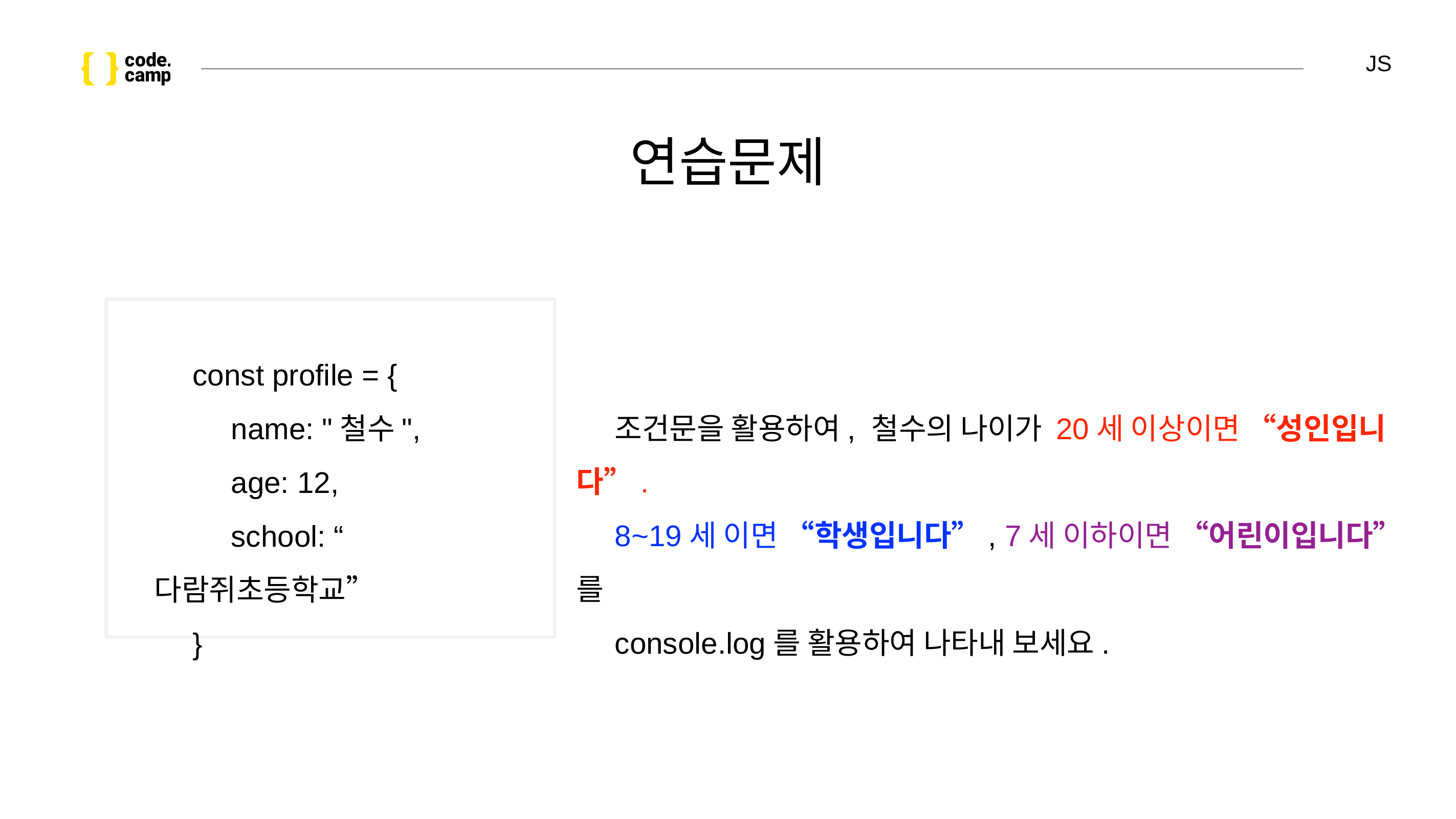

# JS

연습문제

const profile = {
name: "철수",
age: 12,
school: “다람쥐초등학교”
}
조건문을 활용하여, 철수의 나이가 20세 이상이면 “성인입니다”.
8~19세 이면 “학생입니다”, 7세 이하이면 “어린이입니다” 를
console.log를 활용하여 나타내 보세요.